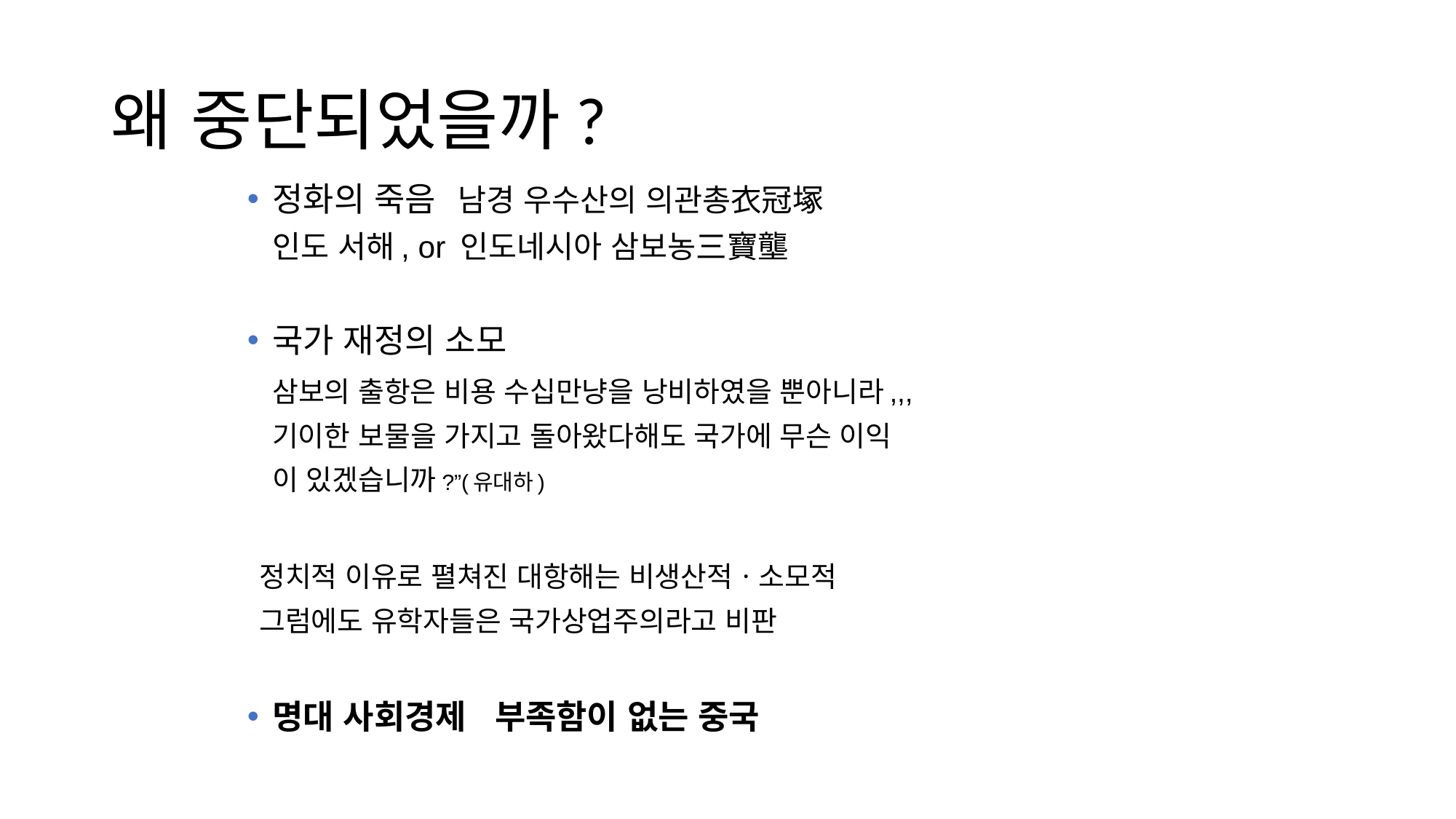

# 왜 중단되었을까?
정화의 죽음	남경 우수산의 의관총衣冠塚
				인도 서해, or 인도네시아 삼보농三寶壟

국가 재정의 소모
			삼보의 출항은 비용 수십만냥을 낭비하였을 뿐아니라,,,
			기이한 보물을 가지고 돌아왔다해도 국가에 무슨 이익
			이 있겠습니까?”(유대하)

		정치적 이유로 펼쳐진 대항해는 비생산적ㆍ소모적
		그럼에도 유학자들은 국가상업주의라고 비판

명대 사회경제   부족함이 없는 중국